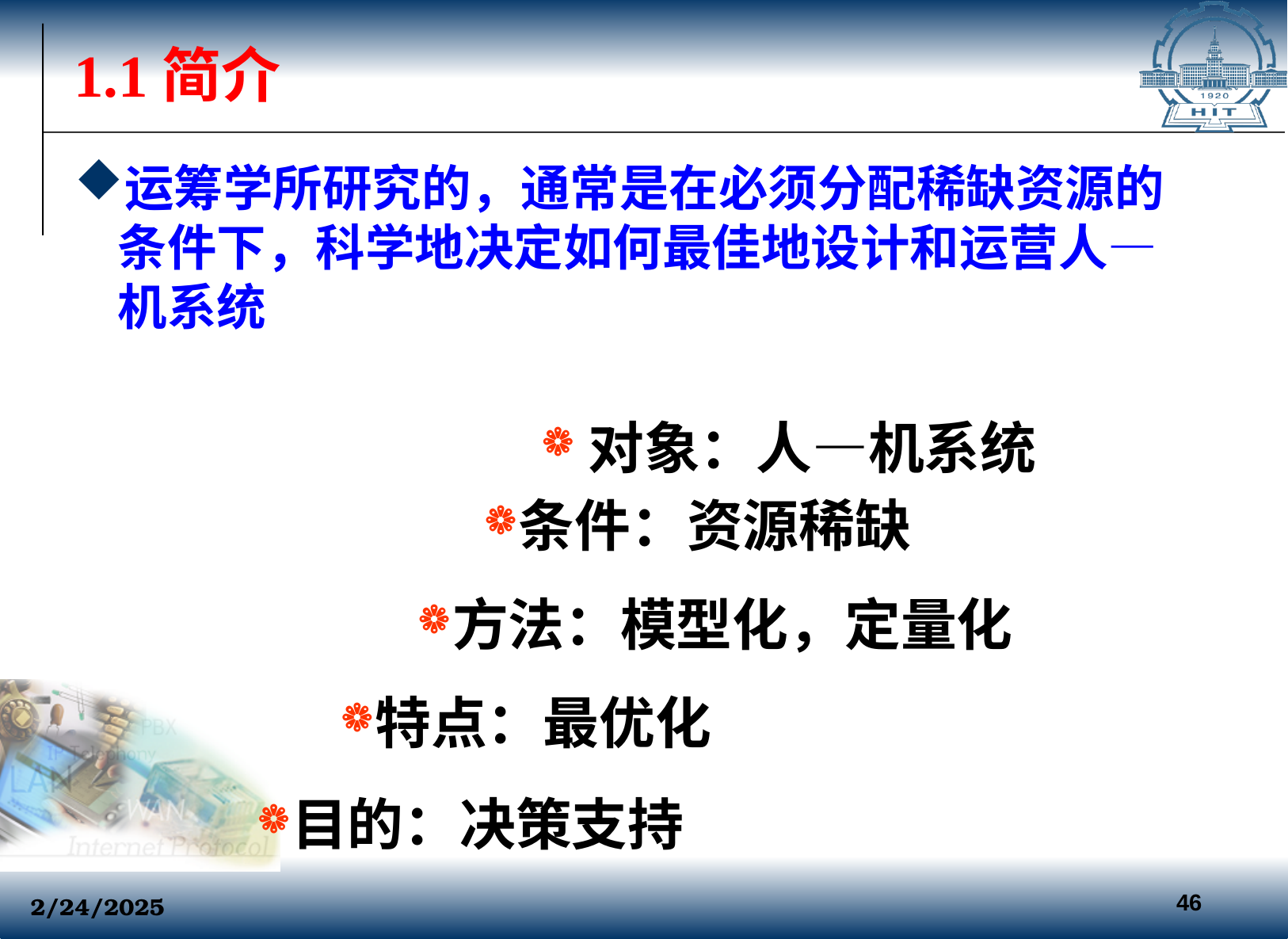

# 1.1简介
运筹学所研究的，通常是在必须分配稀缺资源的条件下，科学地决定如何最佳地设计和运营人—机系统

对象：人—机系统
条件：资源稀缺
方法：模型化，定量化
特点：最优化
目的：决策支持